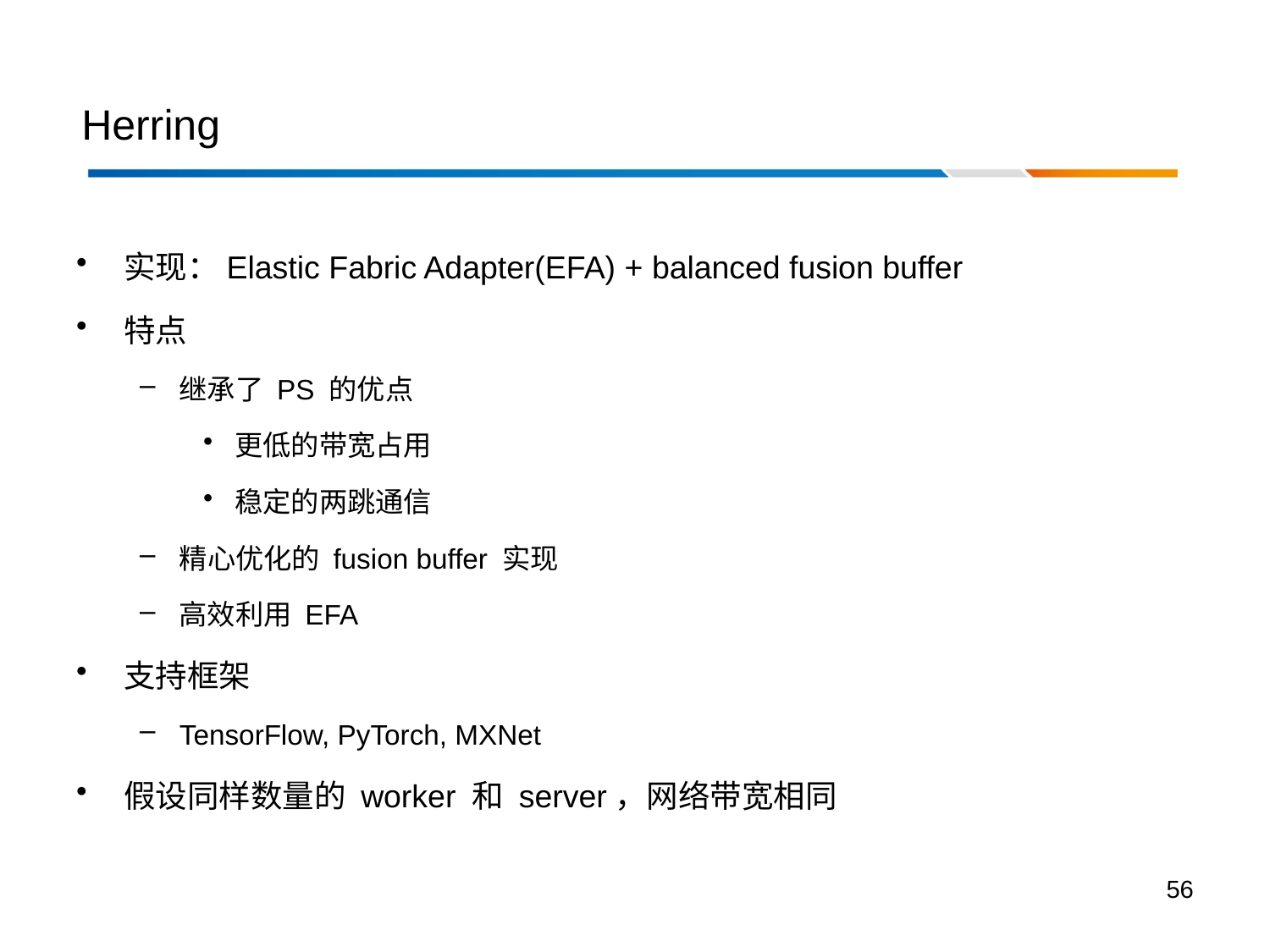

# Herring
实现：Elastic Fabric Adapter(EFA) + balanced fusion buffer
特点
继承了 PS 的优点
更低的带宽占用
稳定的两跳通信
精心优化的 fusion buffer 实现
高效利用 EFA
支持框架
TensorFlow, PyTorch, MXNet
假设同样数量的 worker 和 server，网络带宽相同
56